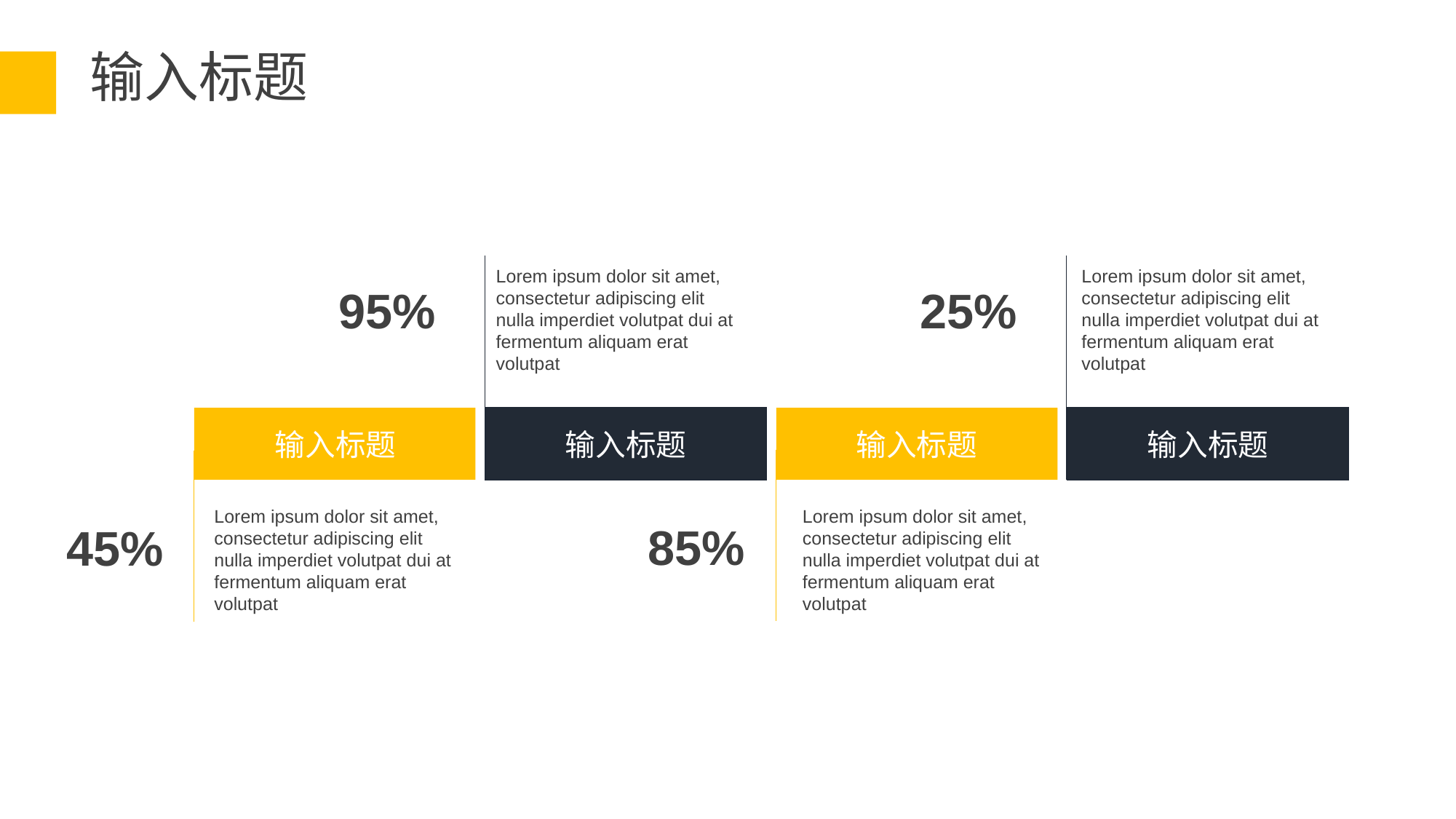

输入标题

Lorem ipsum dolor sit amet, consectetur adipiscing elit nulla imperdiet volutpat dui at fermentum aliquam erat volutpat
Lorem ipsum dolor sit amet, consectetur adipiscing elit nulla imperdiet volutpat dui at fermentum aliquam erat volutpat
95%
25%

输入标题
输入标题
输入标题
输入标题
Lorem ipsum dolor sit amet, consectetur adipiscing elit nulla imperdiet volutpat dui at fermentum aliquam erat volutpat
Lorem ipsum dolor sit amet, consectetur adipiscing elit nulla imperdiet volutpat dui at fermentum aliquam erat volutpat
85%
45%